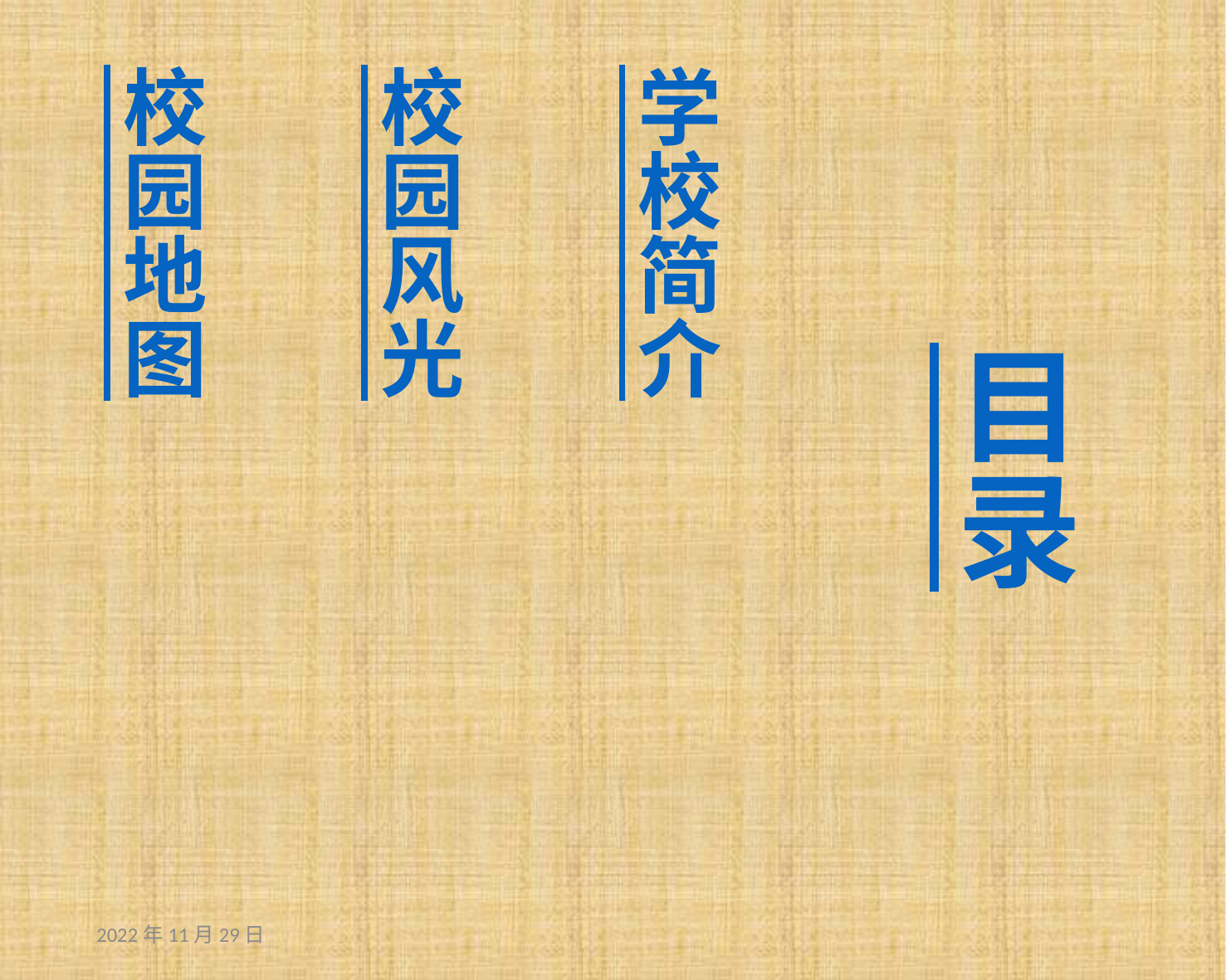

学校简介
校园风光
校园地图
# 目录
2022年11月29日
2